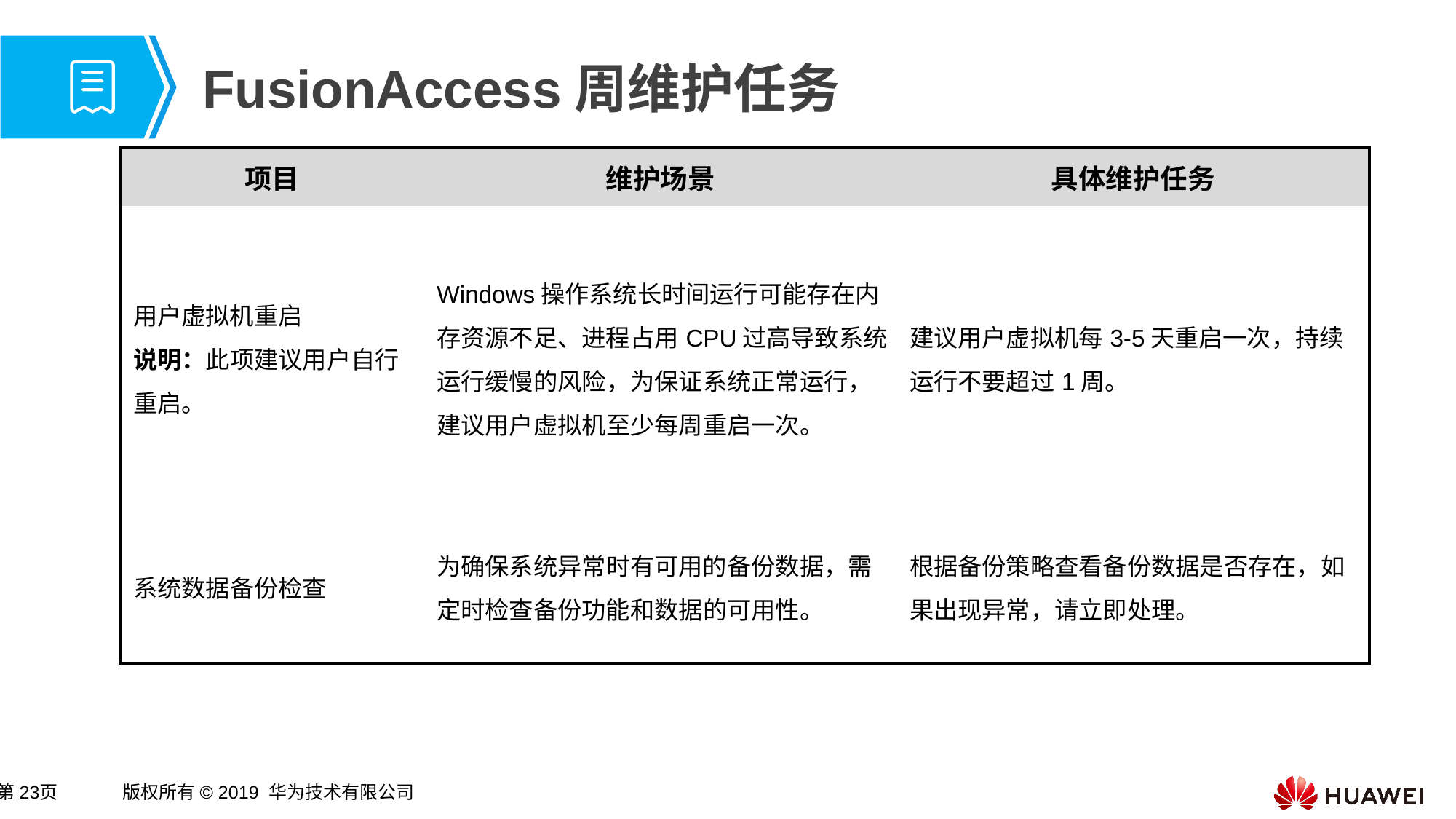

# FusionAccess周维护任务

| 项目 | 维护场景 | 具体维护任务 |
| --- | --- | --- |
| 用户虚拟机重启 说明：此项建议用户自行重启。 | Windows操作系统长时间运行可能存在内存资源不足、进程占用CPU过高导致系统运行缓慢的风险，为保证系统正常运行，建议用户虚拟机至少每周重启一次。 | 建议用户虚拟机每3-5天重启一次，持续运行不要超过1周。 |
| 系统数据备份检查 | 为确保系统异常时有可用的备份数据，需定时检查备份功能和数据的可用性。 | 根据备份策略查看备份数据是否存在，如果出现异常，请立即处理。 |